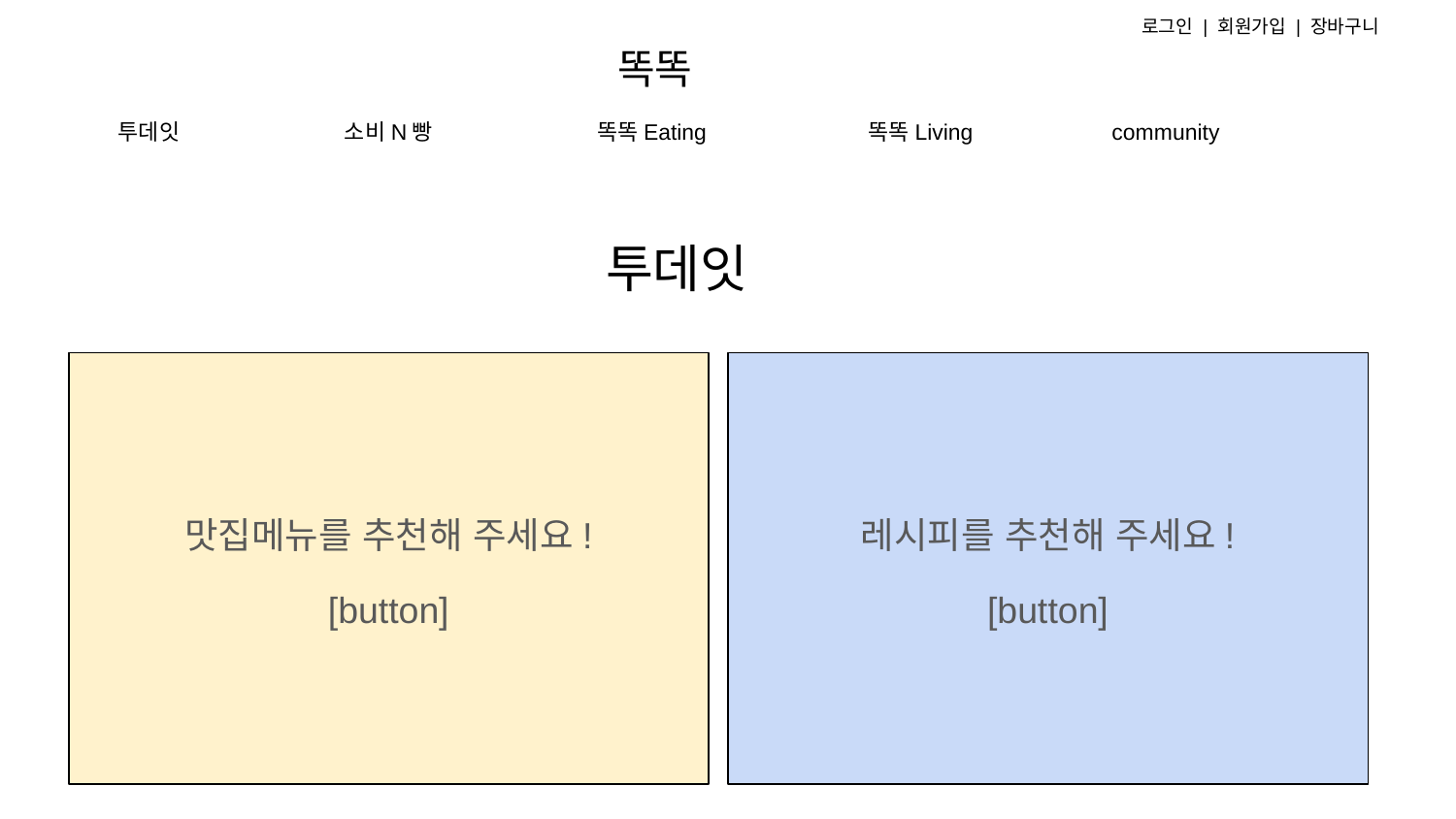

로그인 | 회원가입 | 장바구니
똑똑
투데잇
소비N빵
똑똑Eating
똑똑Living
community
# 투데잇
맛집메뉴를 추천해 주세요!
[button]
레시피를 추천해 주세요!
[button]